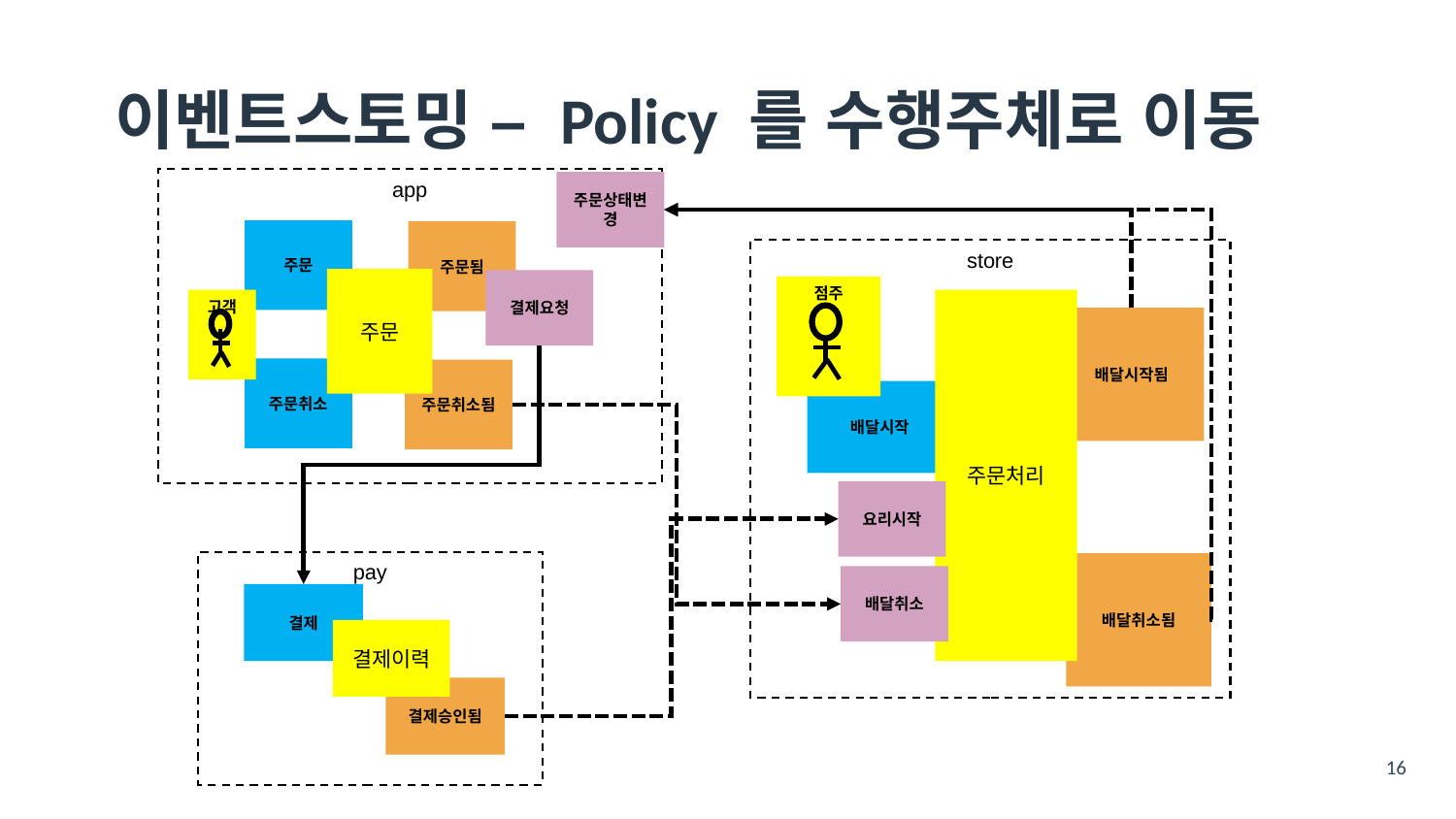

# 이벤트스토밍 – Policy 를 수행주체로 이동
app
주문상태변경
주문
주문됨
store
점주

주문처리
배달시작됨
배달시작
배달취소됨
주문
결제요청
고객

주문취소
주문취소됨
요리시작
pay
결제
결제이력
결제승인됨
배달취소